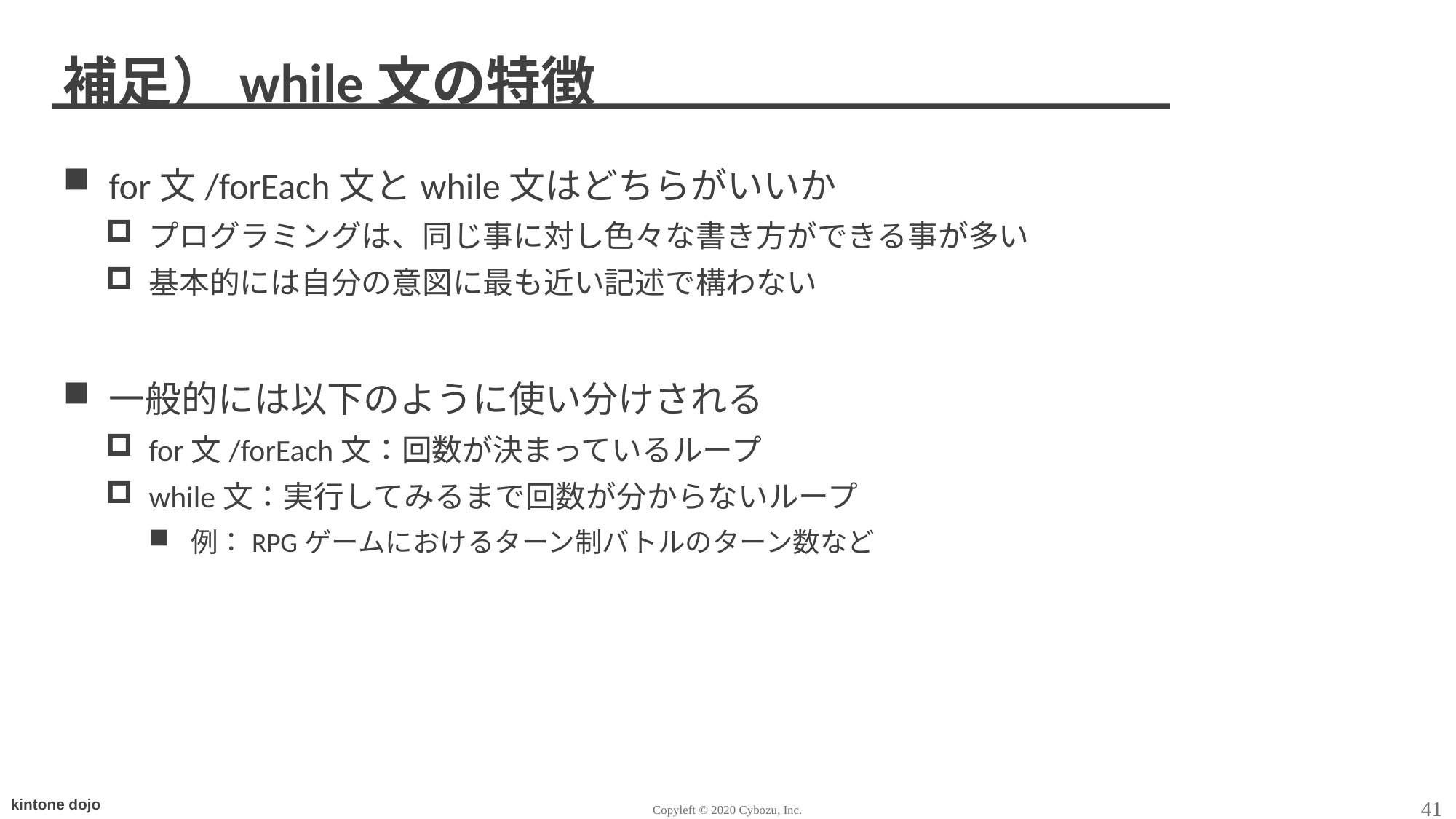

# 補足）while文の特徴
for文/forEach文とwhile文はどちらがいいか
プログラミングは、同じ事に対し色々な書き方ができる事が多い
基本的には自分の意図に最も近い記述で構わない

一般的には以下のように使い分けされる
for文/forEach文：回数が決まっているループ
while文：実行してみるまで回数が分からないループ
例：RPGゲームにおけるターン制バトルのターン数など

41
Copyleft © 2020 Cybozu, Inc.